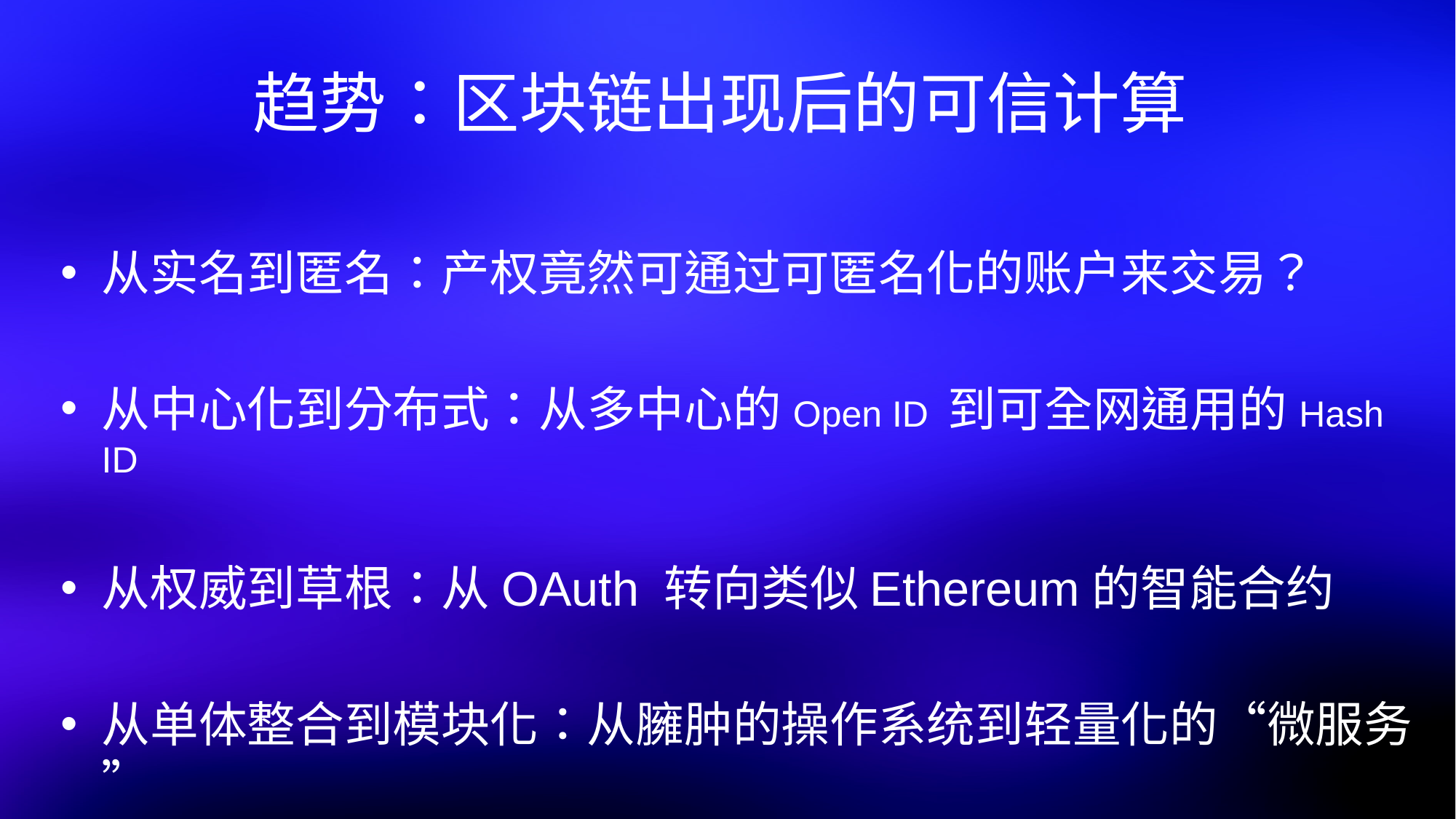

趋势：区块链出现后的可信计算
从实名到匿名：产权竟然可通过可匿名化的账户来交易？

从中心化到分布式：从多中心的Open ID 到可全网通用的Hash ID

从权威到草根：从OAuth 转向类似Ethereum的智能合约

从单体整合到模块化：从臃肿的操作系统到轻量化的“微服务”